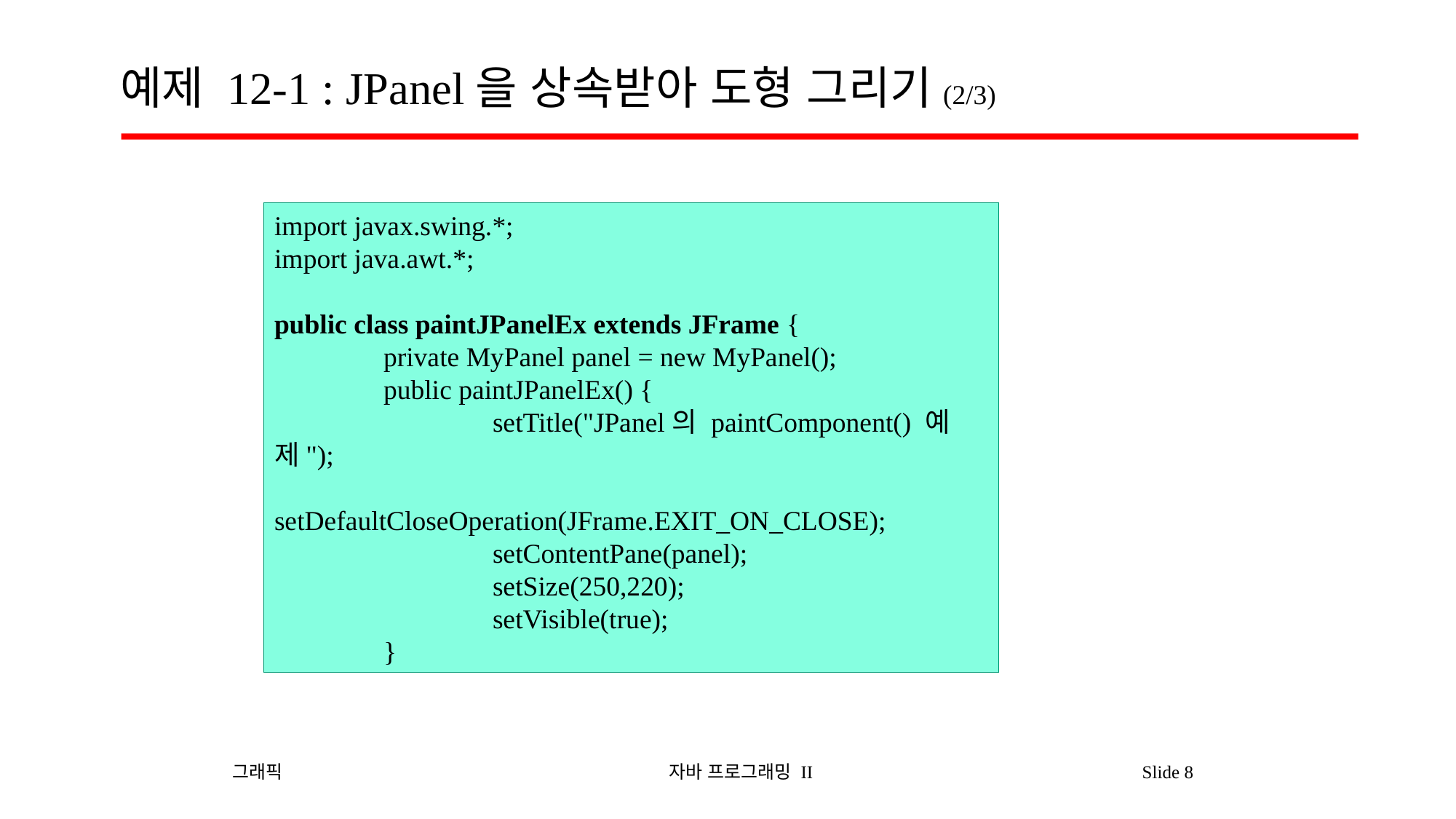

# 예제 12-1 : JPanel을 상속받아 도형 그리기(2/3)
import javax.swing.*;
import java.awt.*;

public class paintJPanelEx extends JFrame {
	private MyPanel panel = new MyPanel();
	public paintJPanelEx() {
		setTitle("JPanel의 paintComponent() 예제");
		setDefaultCloseOperation(JFrame.EXIT_ON_CLOSE);
		setContentPane(panel);
		setSize(250,220);
		setVisible(true);
	}